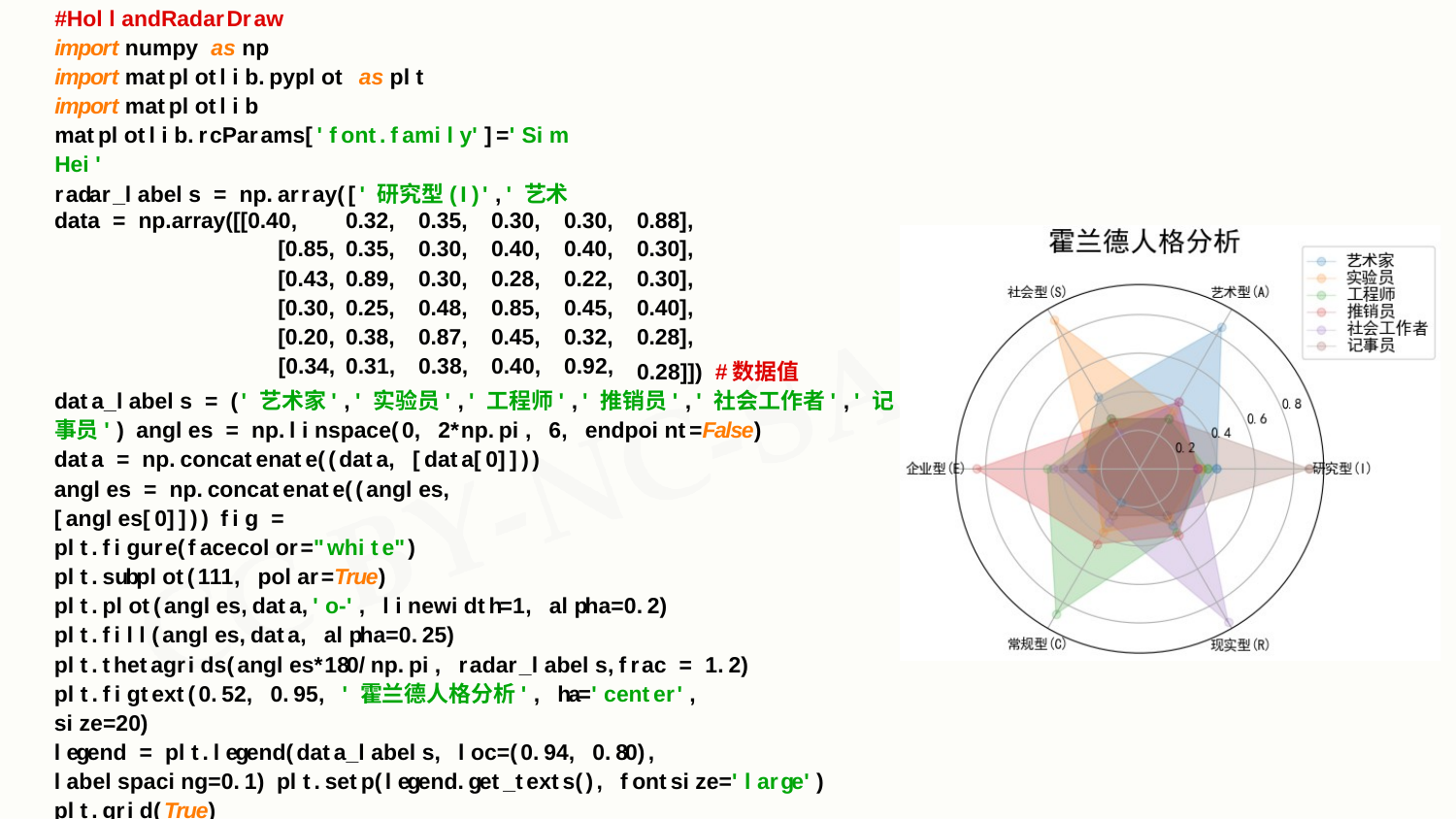

#HollandRadarDraw
import numpy  as np
import matplotlib.pyplot  as plt
import matplotlib matplotlib.rcParams['font.family']='SimHei'
radar_labels  =  np.array(['研究型(I)','艺术型(A)','社会型(S)',\
'企业型(E)','常规型(C)','现实型(R)'])
| data = np.array([[0.40, | 0.32, | 0.35, | 0.30, | 0.30, | 0.88], |
| --- | --- | --- | --- | --- | --- |
| [0.85, | 0.35, | 0.30, | 0.40, | 0.40, | 0.30], |
| [0.43, | 0.89, | 0.30, | 0.28, | 0.22, | 0.30], |
| [0.30, | 0.25, | 0.48, | 0.85, | 0.45, | 0.40], |
| [0.20, | 0.38, | 0.87, | 0.45, | 0.32, | 0.28], |
| [0.34, | 0.31, | 0.38, | 0.40, | 0.92, | 0.28]]) #数据值 |

data_labels  =  ('艺术家','实验员','工程师','推销员','社会工作者','记事员') angles  =  np.linspace(0,  2*np.pi,  6,  endpoint=False)
data  =  np.concatenate((data,  [data[0]])) angles  =  np.concatenate((angles,  [angles[0]])) fig  =  plt.figure(facecolor="white") plt.subplot(111,  polar=True)
plt.plot(angles,data,'o-',  linewidth=1,  alpha=0.2) plt.fill(angles,data,  alpha=0.25) plt.thetagrids(angles*180/np.pi,  radar_labels,frac  =  1.2) plt.figtext(0.52,  0.95,  '霍兰德人格分析',  ha='center',  size=20)
legend  =  plt.legend(data_labels,  loc=(0.94,  0.80),  labelspacing=0.1) plt.setp(legend.get_texts(),  fontsize='large')
plt.grid(True) plt.savefig('holland_radar.jpg')
plt.show()